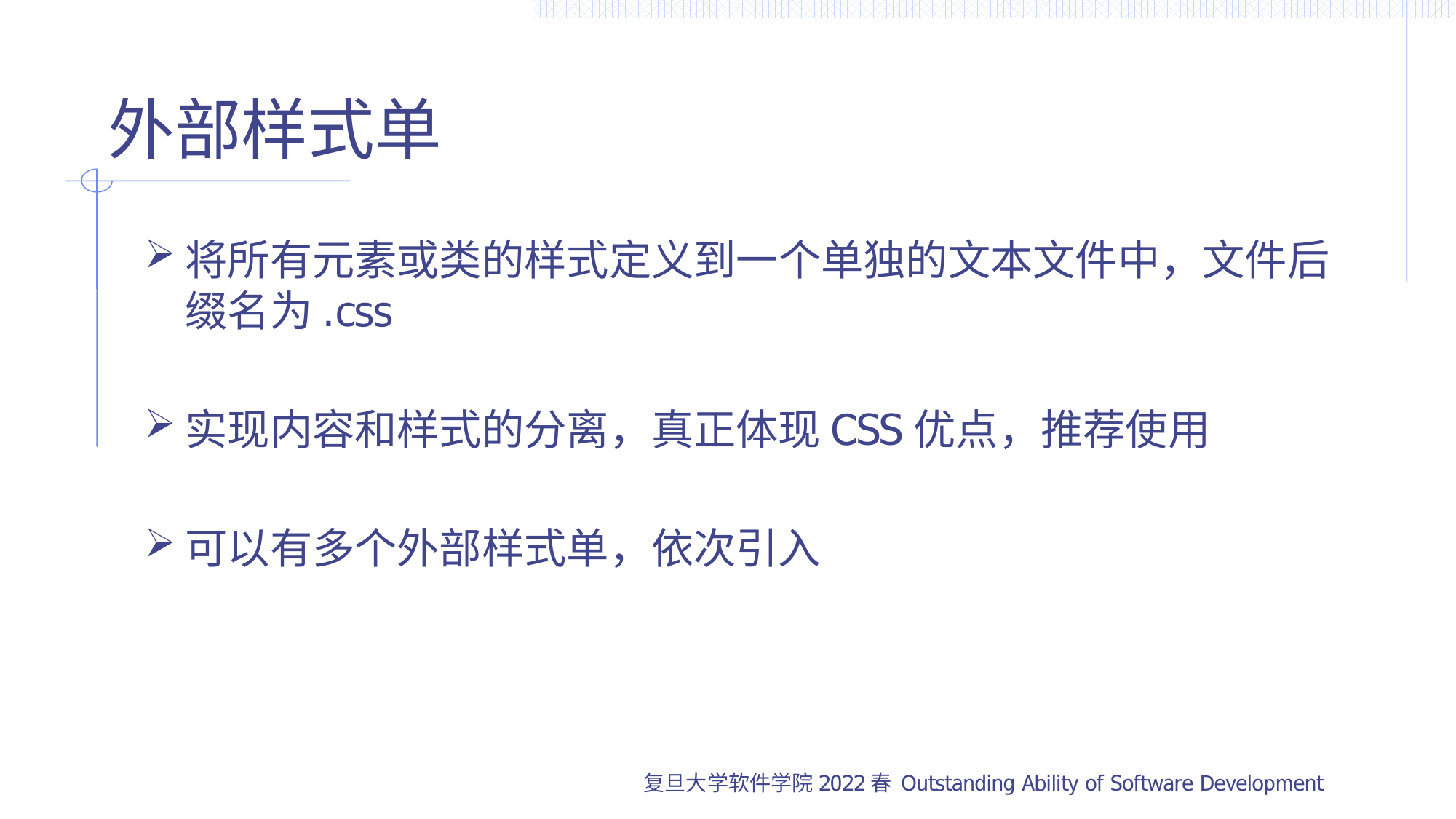

# 外部样式单
将所有元素或类的样式定义到一个单独的文本文件中，文件后缀名为.css

实现内容和样式的分离，真正体现CSS优点，推荐使用

可以有多个外部样式单，依次引入